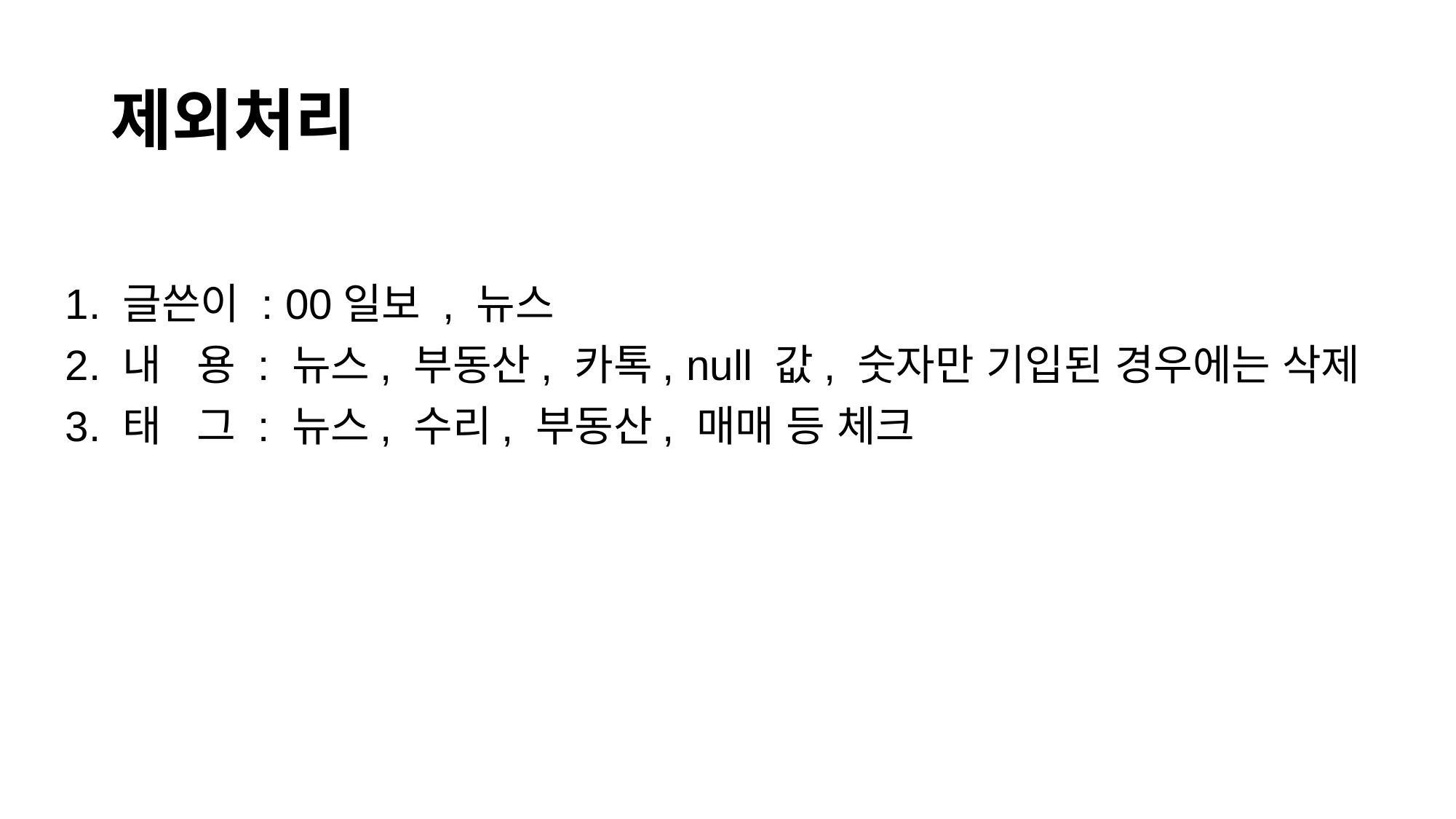

# 제외처리
1. 글쓴이 : 00일보 , 뉴스
2. 내   용 : 뉴스, 부동산, 카톡, null 값, 숫자만 기입된 경우에는 삭제
3. 태   그 : 뉴스, 수리, 부동산, 매매 등 체크